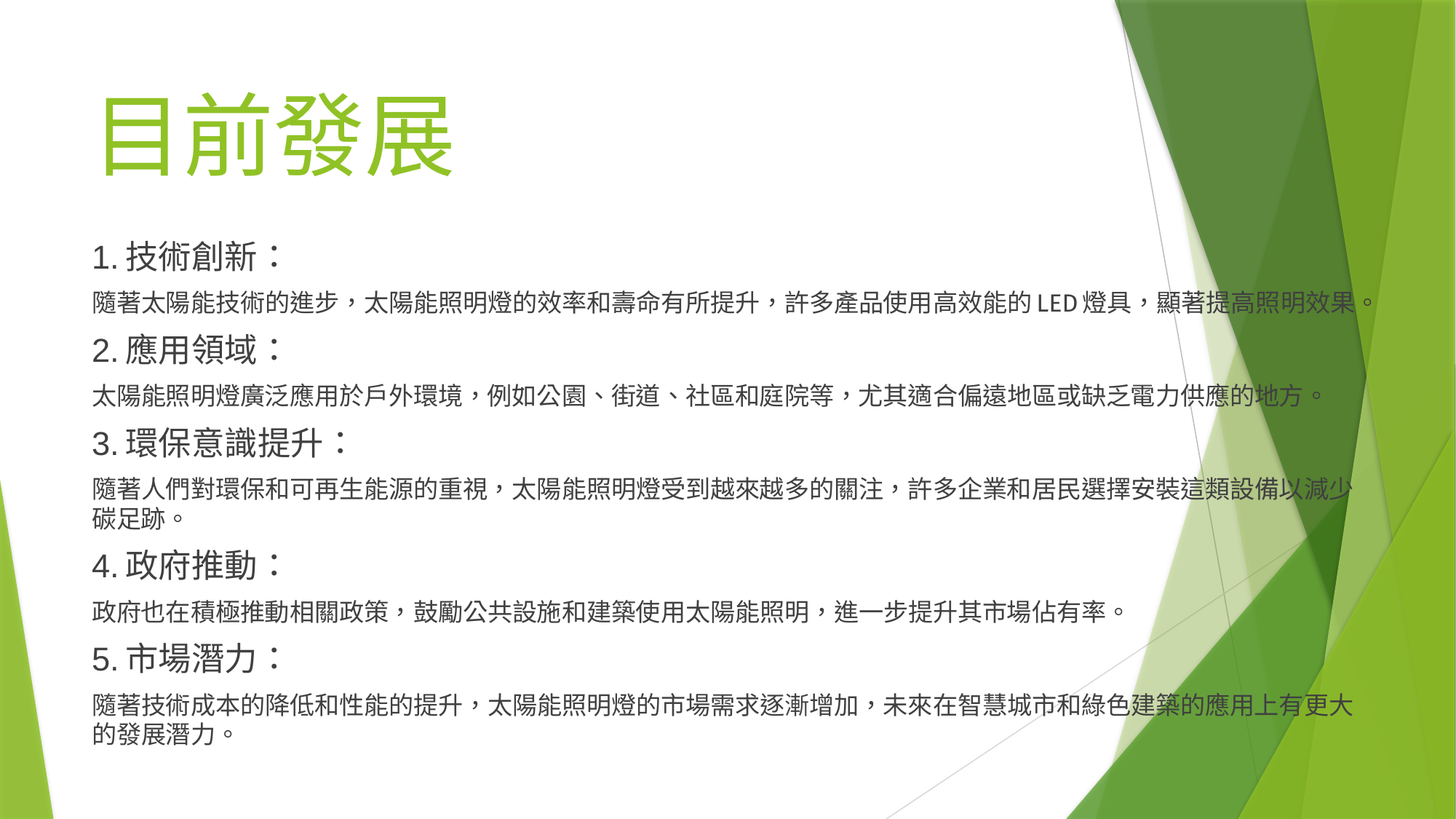

# 目前發展
1.技術創新：
隨著太陽能技術的進步，太陽能照明燈的效率和壽命有所提升，許多產品使用高效能的LED燈具，顯著提高照明效果。
2.應用領域：
太陽能照明燈廣泛應用於戶外環境，例如公園、街道、社區和庭院等，尤其適合偏遠地區或缺乏電力供應的地方。
3.環保意識提升：
隨著人們對環保和可再生能源的重視，太陽能照明燈受到越來越多的關注，許多企業和居民選擇安裝這類設備以減少碳足跡。
4.政府推動：
政府也在積極推動相關政策，鼓勵公共設施和建築使用太陽能照明，進一步提升其市場佔有率。
5.市場潛力：
隨著技術成本的降低和性能的提升，太陽能照明燈的市場需求逐漸增加，未來在智慧城市和綠色建築的應用上有更大的發展潛力。